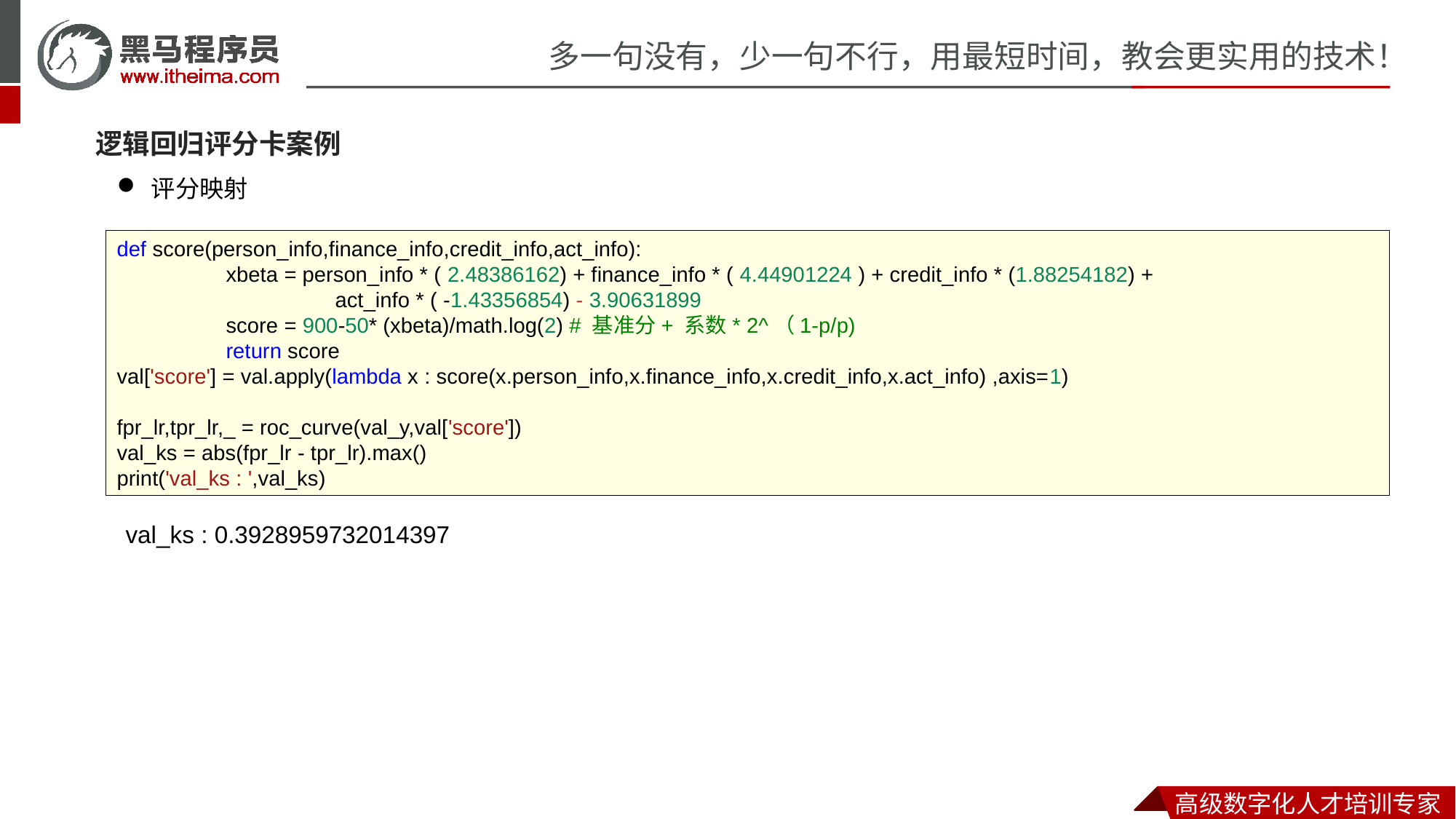

逻辑回归评分卡案例
评分映射
def score(person_info,finance_info,credit_info,act_info):
	xbeta = person_info * ( 2.48386162) + finance_info * ( 4.44901224 ) + credit_info * (1.88254182) +
		act_info * ( -1.43356854) - 3.90631899
	score = 900-50* (xbeta)/math.log(2) # 基准分+ 系数* 2^（1-p/p)
	return score
val['score'] = val.apply(lambda x : score(x.person_info,x.finance_info,x.credit_info,x.act_info) ,axis=1)
fpr_lr,tpr_lr,_ = roc_curve(val_y,val['score'])
val_ks = abs(fpr_lr - tpr_lr).max()
print('val_ks : ',val_ks)
val_ks : 0.3928959732014397